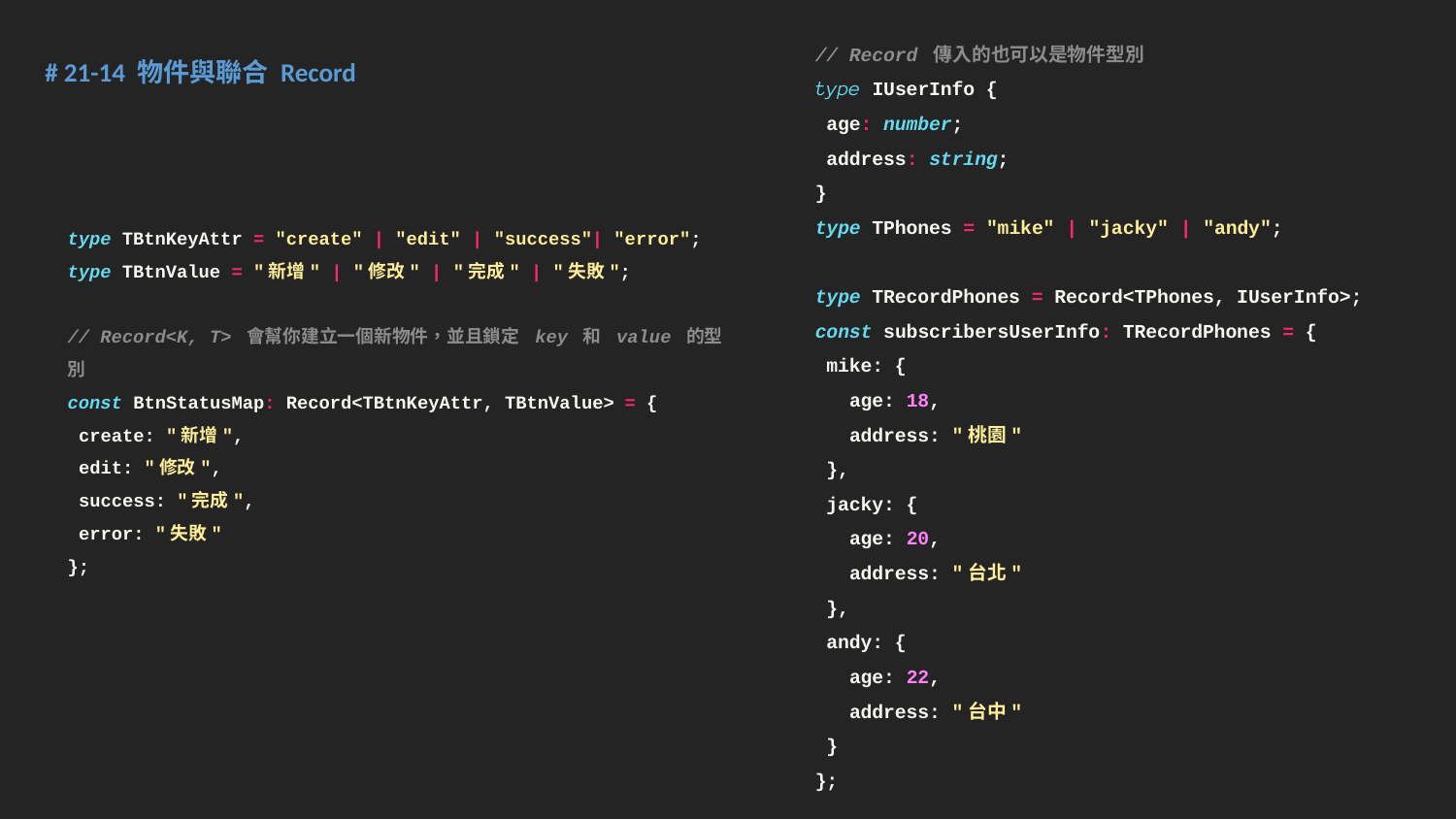

// Record 傳入的也可以是物件型別
type IUserInfo {
 age: number;
 address: string;
}
type TPhones = "mike" | "jacky" | "andy";

type TRecordPhones = Record<TPhones, IUserInfo>;
const subscribersUserInfo: TRecordPhones = {
 mike: {
   age: 18,
   address: "桃園"
 },
 jacky: {
   age: 20,
   address: "台北"
 },
 andy: {
   age: 22,
   address: "台中"
 }
};
# 21-14 物件與聯合 Record
type TBtnKeyAttr = "create" | "edit" | "success"| "error";
type TBtnValue = "新增" | "修改" | "完成" | "失敗";

// Record<K, T> 會幫你建立一個新物件，並且鎖定 key 和 value 的型別
const BtnStatusMap: Record<TBtnKeyAttr, TBtnValue> = {
 create: "新增",
 edit: "修改",
 success: "完成",
 error: "失敗"
};